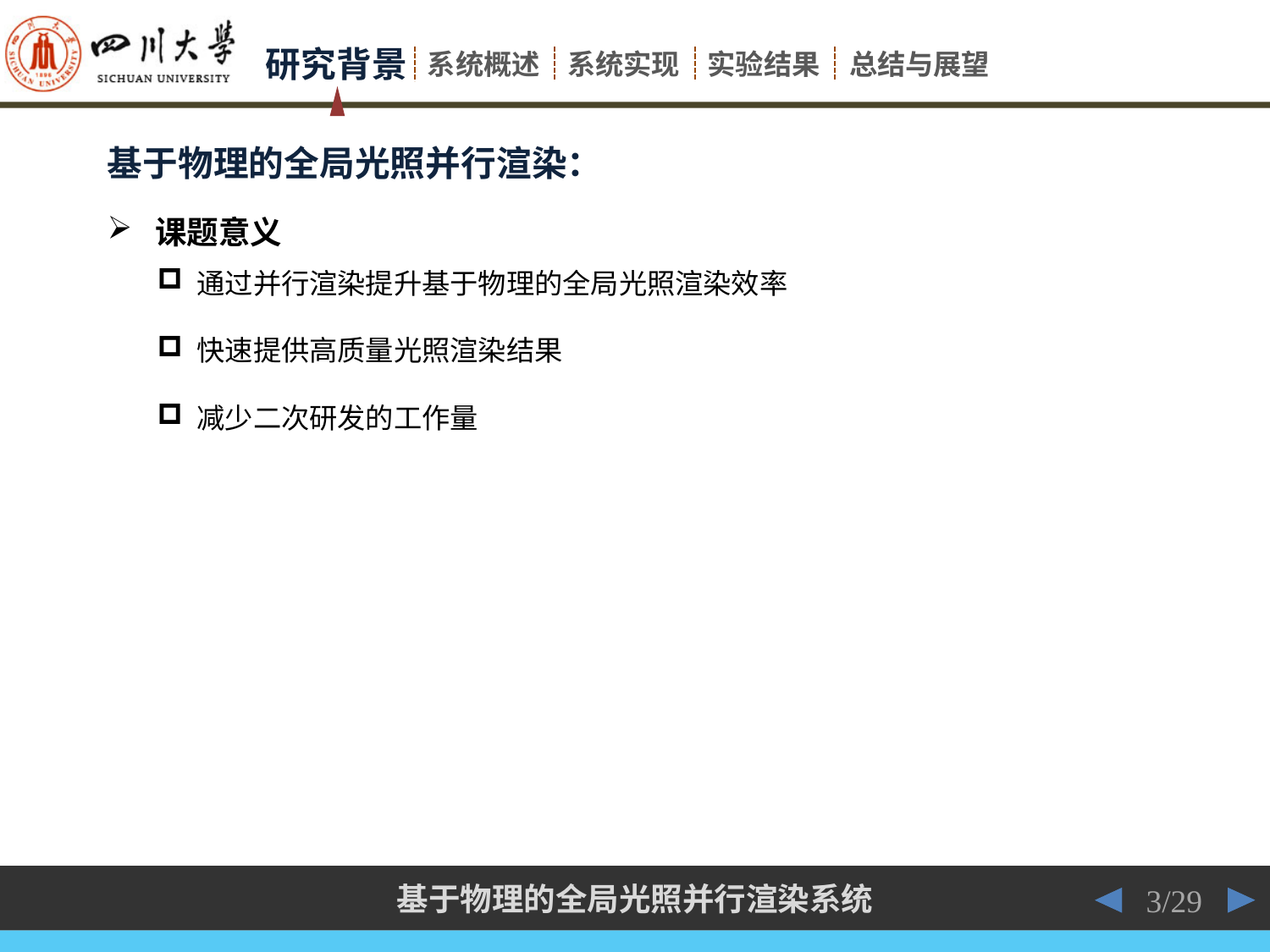

基于物理的全局光照并行渲染：
课题意义
通过并行渲染提升基于物理的全局光照渲染效率

快速提供高质量光照渲染结果

减少二次研发的工作量
 3/29